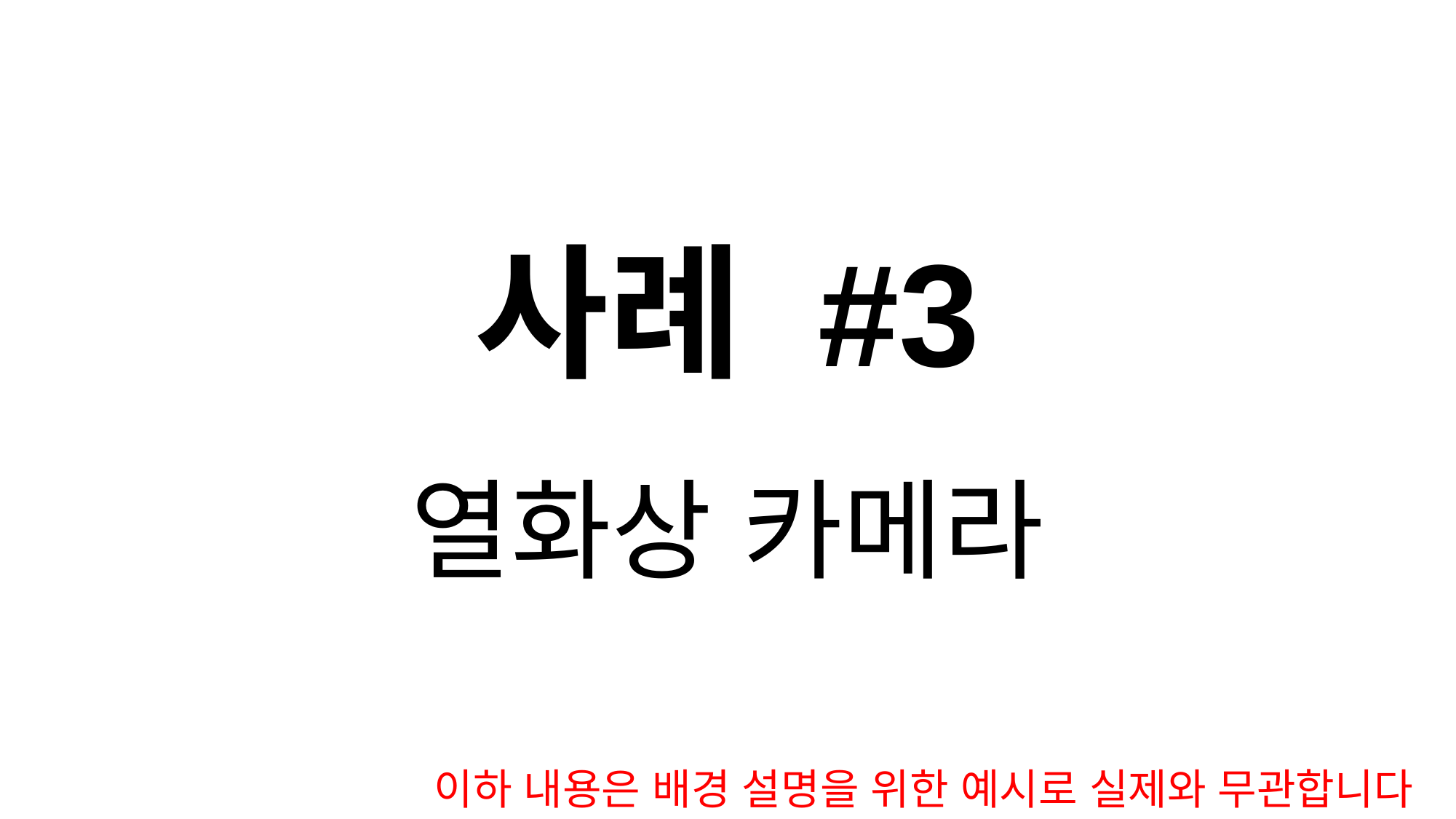

사례 #3
열화상 카메라
이하 내용은 배경 설명을 위한 예시로 실제와 무관합니다